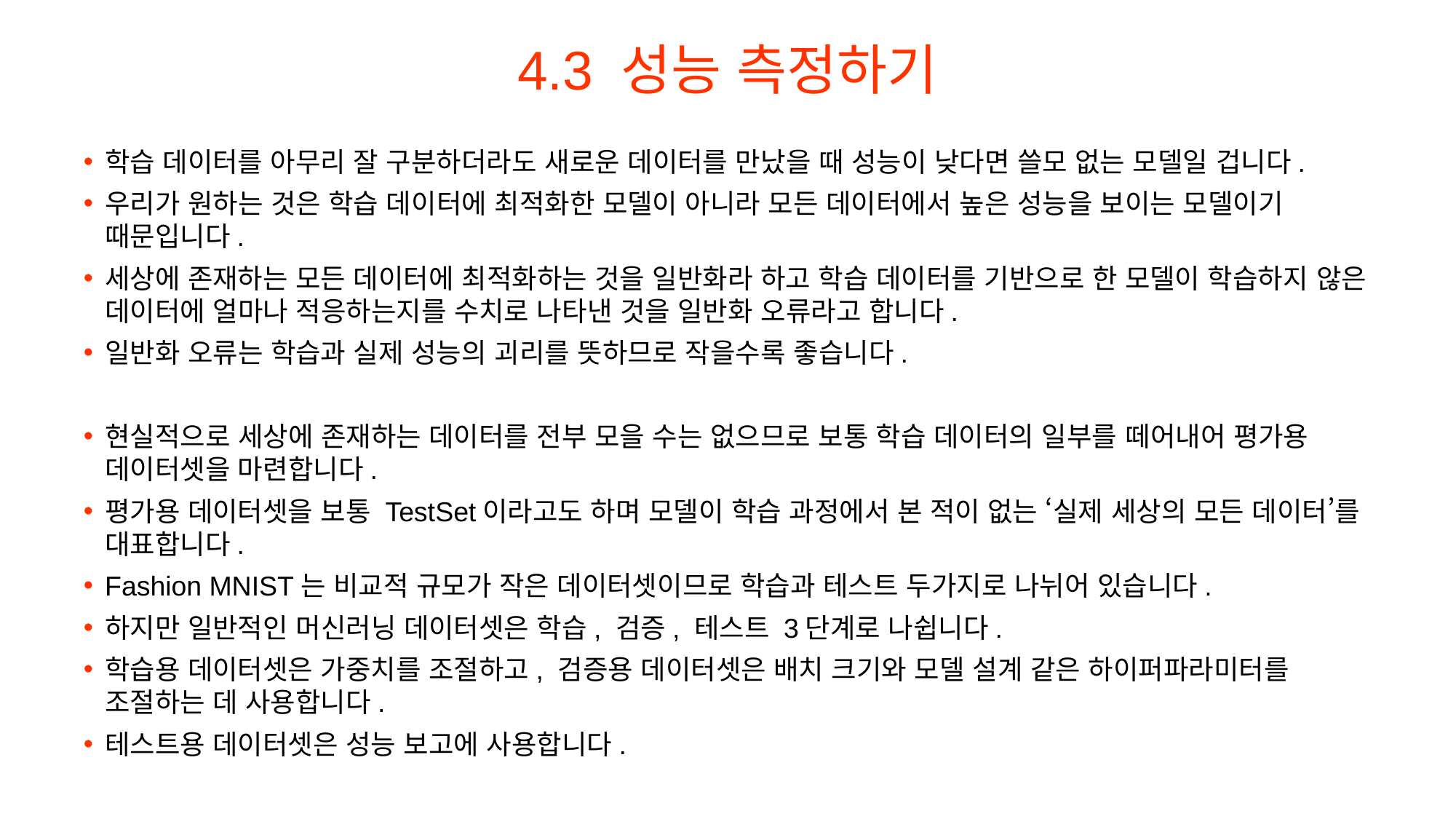

# 4.3 성능 측정하기
학습 데이터를 아무리 잘 구분하더라도 새로운 데이터를 만났을 때 성능이 낮다면 쓸모 없는 모델일 겁니다.
우리가 원하는 것은 학습 데이터에 최적화한 모델이 아니라 모든 데이터에서 높은 성능을 보이는 모델이기 때문입니다.
세상에 존재하는 모든 데이터에 최적화하는 것을 일반화라 하고 학습 데이터를 기반으로 한 모델이 학습하지 않은 데이터에 얼마나 적응하는지를 수치로 나타낸 것을 일반화 오류라고 합니다.
일반화 오류는 학습과 실제 성능의 괴리를 뜻하므로 작을수록 좋습니다.

현실적으로 세상에 존재하는 데이터를 전부 모을 수는 없으므로 보통 학습 데이터의 일부를 떼어내어 평가용 데이터셋을 마련합니다.
평가용 데이터셋을 보통 TestSet이라고도 하며 모델이 학습 과정에서 본 적이 없는 ‘실제 세상의 모든 데이터’를 대표합니다.
Fashion MNIST는 비교적 규모가 작은 데이터셋이므로 학습과 테스트 두가지로 나뉘어 있습니다.
하지만 일반적인 머신러닝 데이터셋은 학습, 검증, 테스트 3단계로 나쉽니다.
학습용 데이터셋은 가중치를 조절하고, 검증용 데이터셋은 배치 크기와 모델 설계 같은 하이퍼파라미터를 조절하는 데 사용합니다.
테스트용 데이터셋은 성능 보고에 사용합니다.